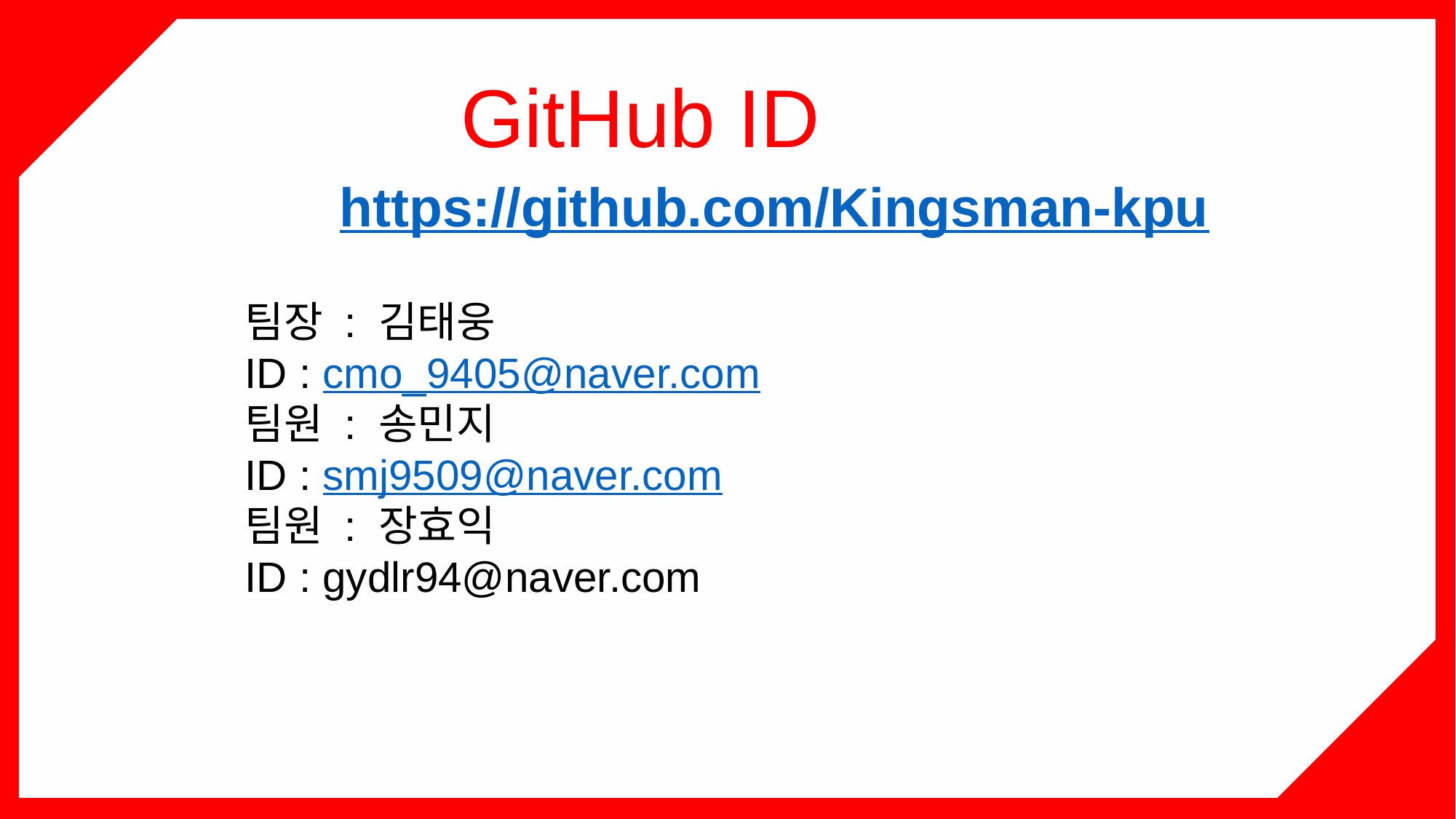

GitHub ID
https://github.com/Kingsman-kpu
팀장 : 김태웅
ID : cmo_9405@naver.com
팀원 : 송민지
ID : smj9509@naver.com
팀원 : 장효익
ID : gydlr94@naver.com

27